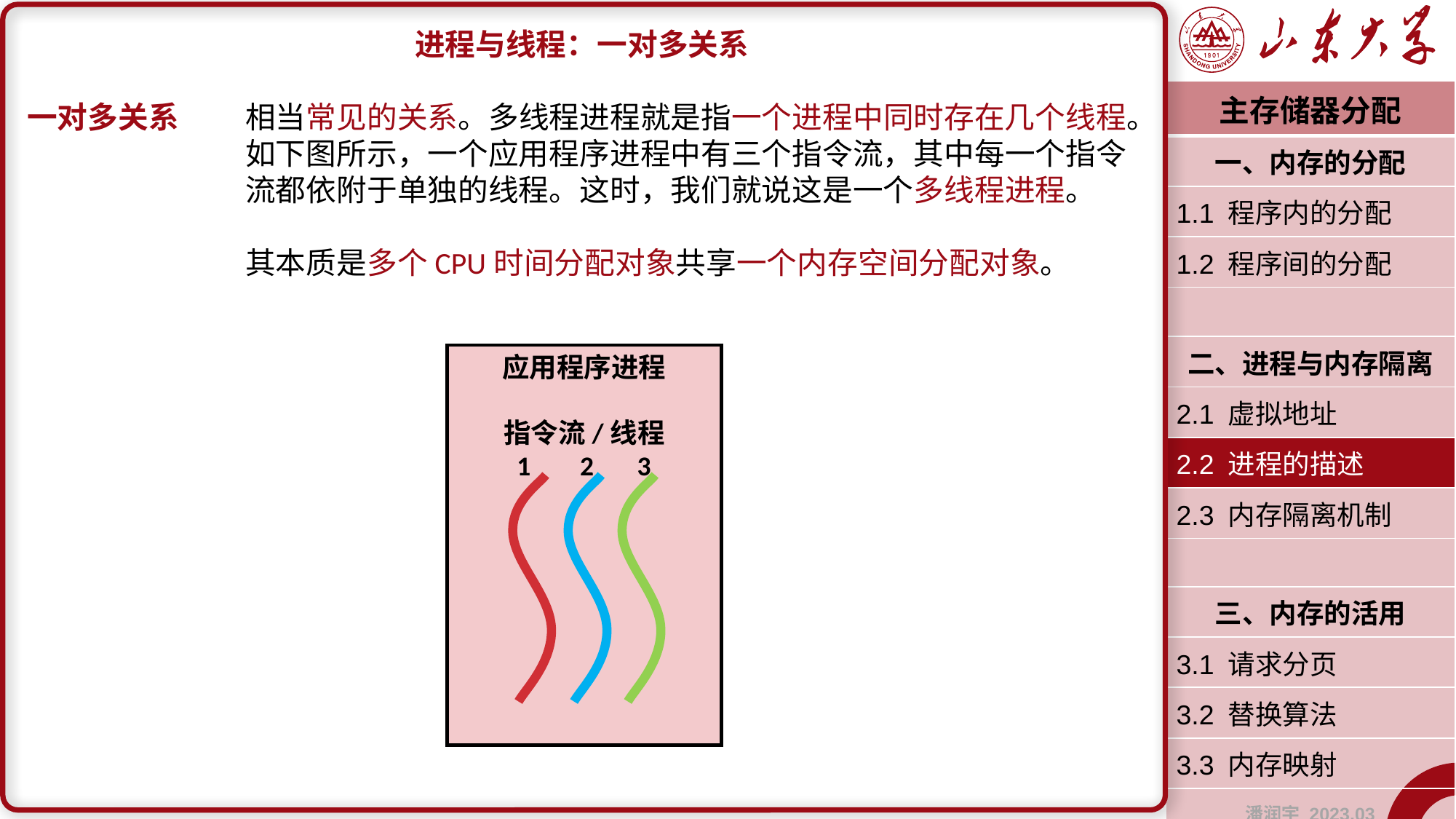

进程与线程：一对多关系

一对多关系	相当常见的关系。多线程进程就是指一个进程中同时存在几个线程。		如下图所示，一个应用程序进程中有三个指令流，其中每一个指令		流都依附于单独的线程。这时，我们就说这是一个多线程进程。

		其本质是多个CPU时间分配对象共享一个内存空间分配对象。
| 主存储器分配 |
| --- |
| 一、内存的分配 |
| 1.1 程序内的分配 |
| 1.2 程序间的分配 |
|  |
| 二、进程与内存隔离 |
| 2.1 虚拟地址 |
| 2.2 进程的描述 |
| 2.3 内存隔离机制 |
|  |
| 三、内存的活用 |
| 3.1 请求分页 |
| 3.2 替换算法 |
| 3.3 内存映射 |
| 潘润宇 2023.03 |
应用程序进程

指令流/线程
1        2       3